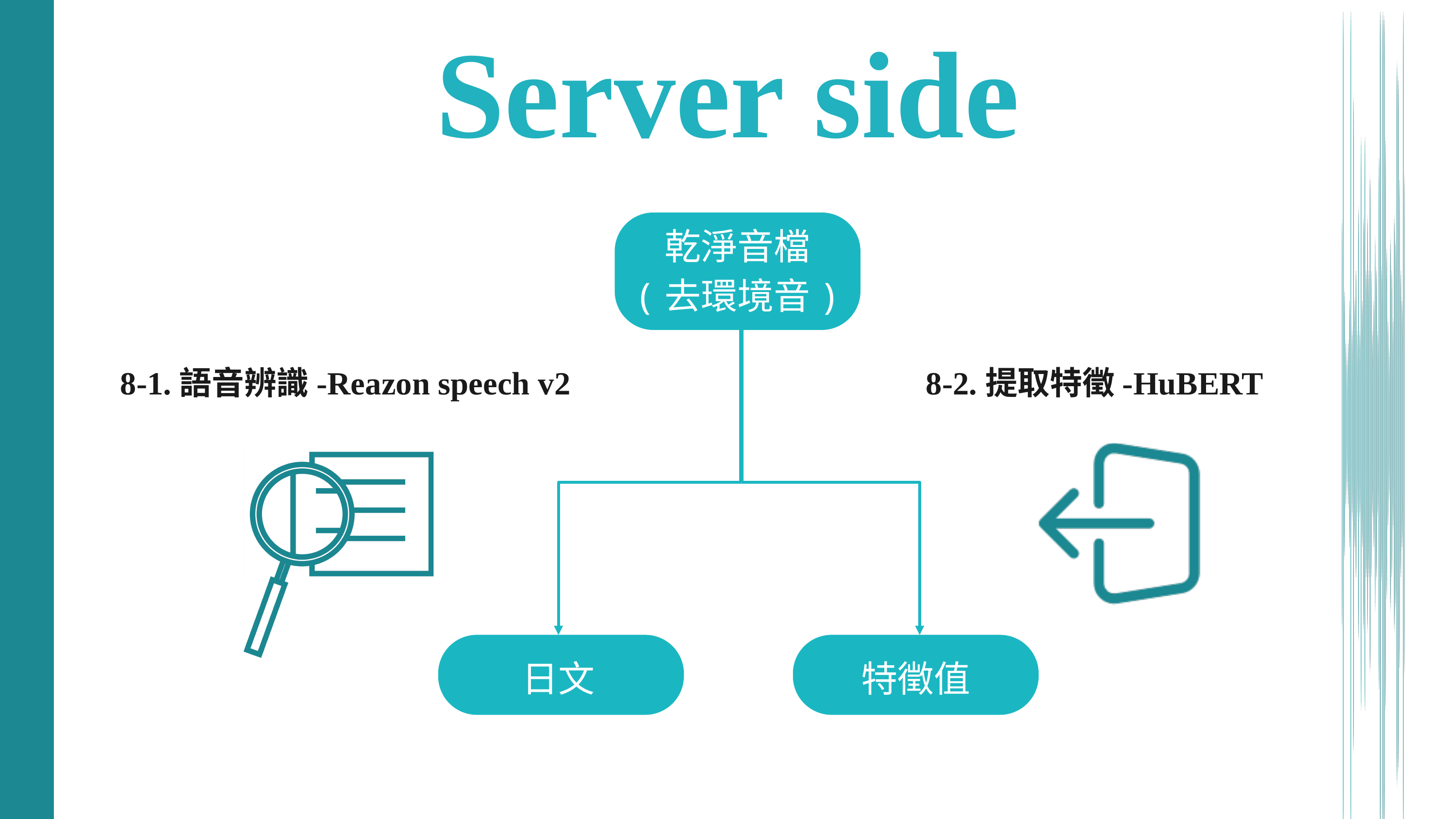

Server side
乾淨音檔
(去環境音)

8-1.語音辨識-Reazon speech v2
8-2.提取特徵-HuBERT

日文

特徵值